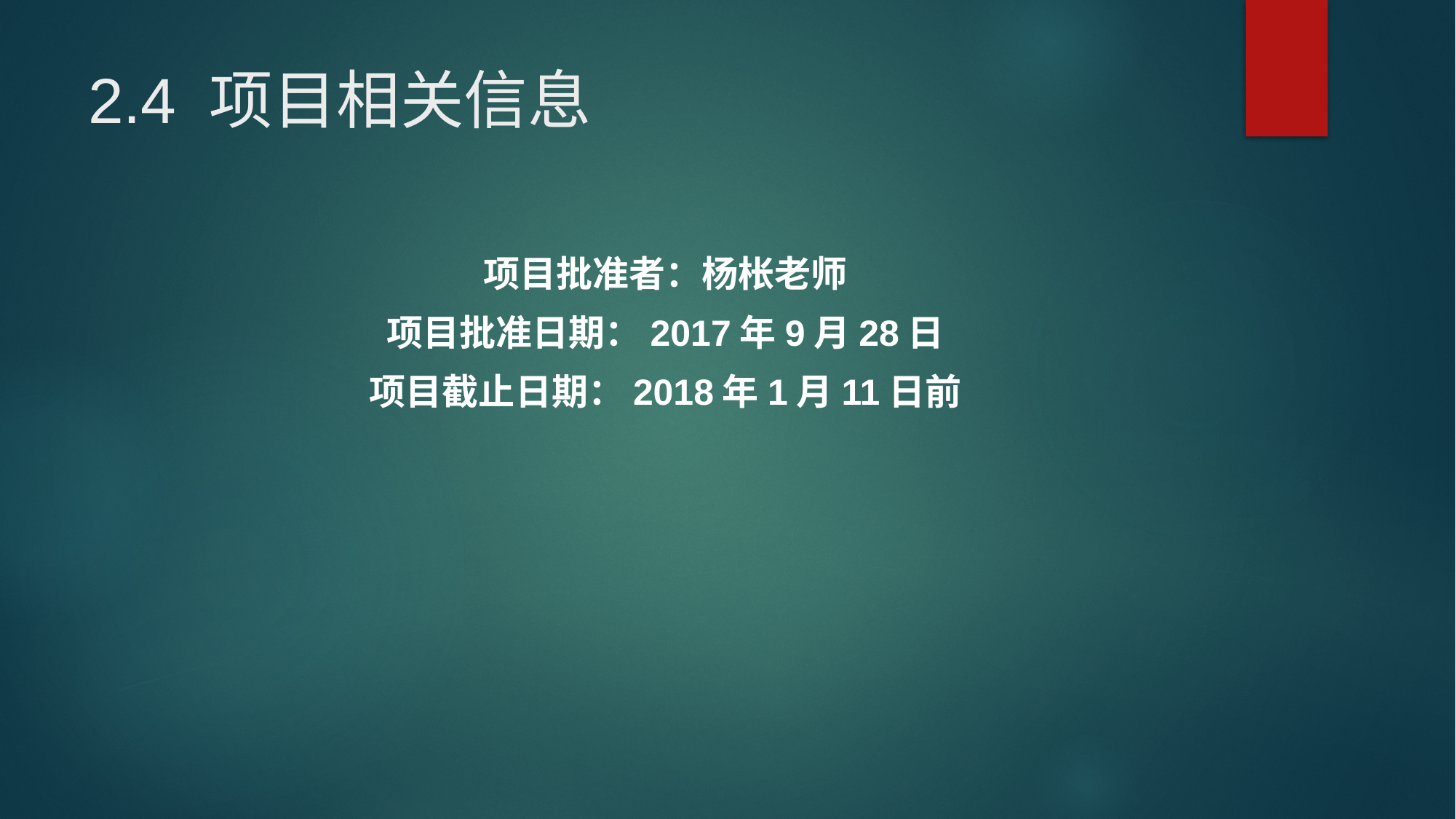

# 2.4 项目相关信息
项目批准者：杨枨老师
项目批准日期：2017年9月28日
项目截止日期：2018年1月11日前